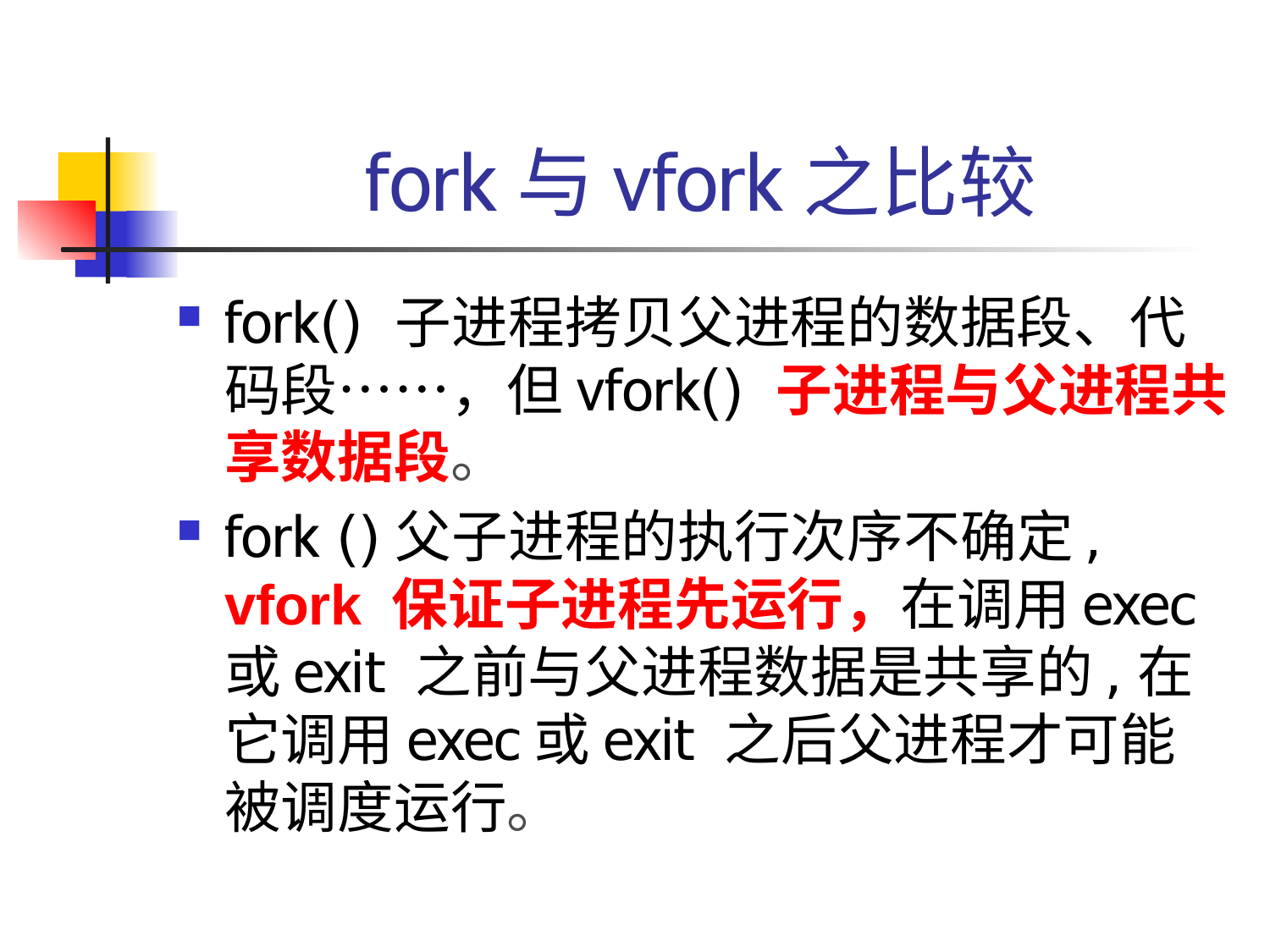

# fork与vfork之比较
fork() 子进程拷贝父进程的数据段、代码段……，但vfork() 子进程与父进程共享数据段。
fork ()父子进程的执行次序不确定, vfork 保证子进程先运行，在调用exec 或exit 之前与父进程数据是共享的,在它调用exec或exit 之后父进程才可能被调度运行。